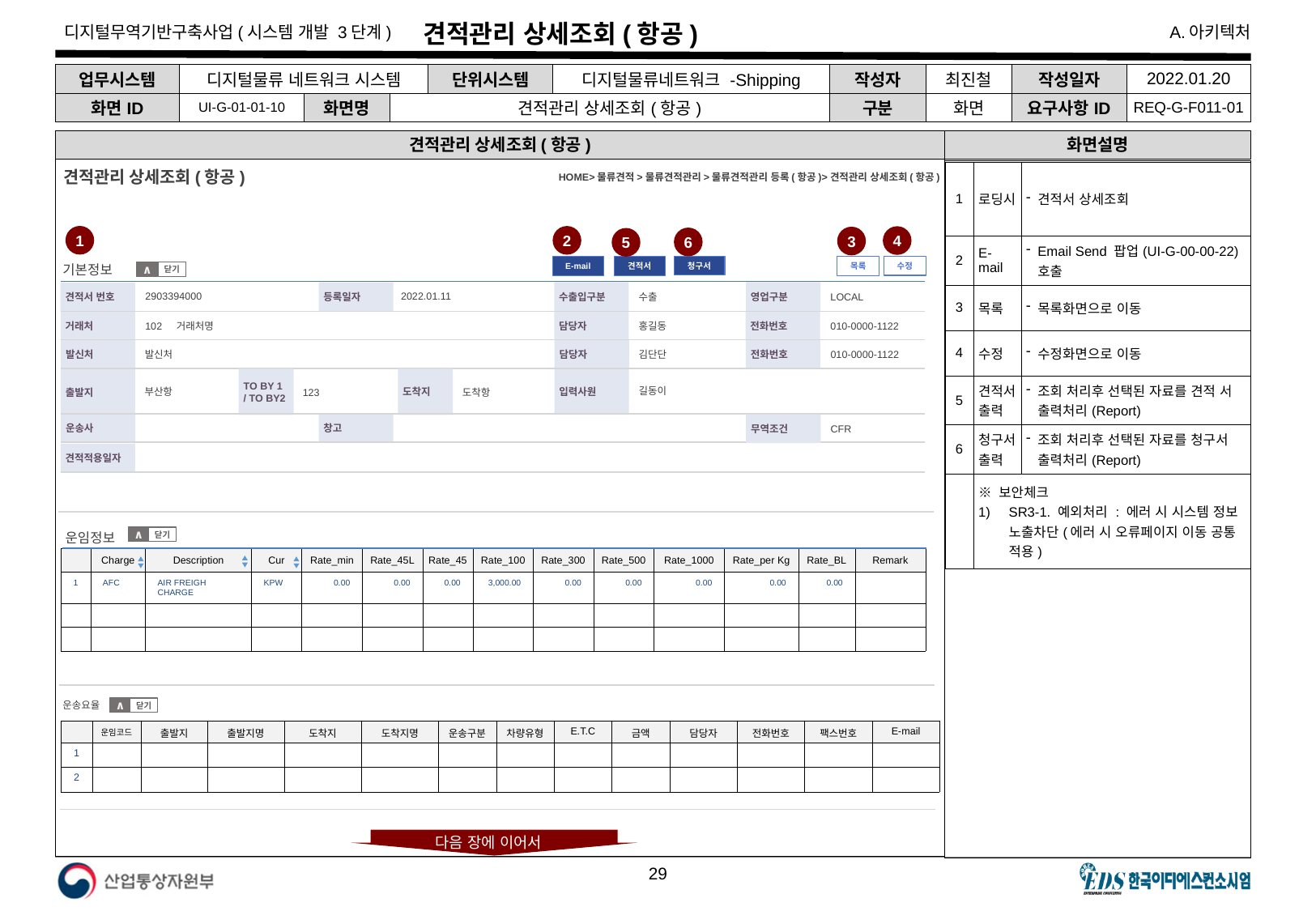

# 견적관리 상세조회(항공)
| 업무시스템 | 디지털물류 네트워크 시스템 |  |  | 단위시스템 | 디지털물류네트워크 -Shipping | 작성자 | 최진철 | 작성일자 | 2022.01.20 |
| --- | --- | --- | --- | --- | --- | --- | --- | --- | --- |
| 화면ID | UI-G-01-01-10 | 화면명 | 견적관리 상세조회(항공) |  |  | 구분 | 화면 | 요구사항ID | REQ-G-F011-01 |
견적관리 상세조회(항공)
화면설명

견적관리 상세조회(항공)
HOME>물류견적>물류견적관리>물류견적관리 등록(항공)>견적관리 상세조회(항공)

| 1 | 로딩시 | 견적서 상세조회 |
| --- | --- | --- |
| 2 | E-mail | Email Send 팝업(UI-G-00-00-22) 호출 |
| 3 | 목록 | 목록화면으로 이동 |
| 4 | 수정 | 수정화면으로 이동 |
| 5 | 견적서 출력 | 조회 처리후 선택된 자료를 견적 서 출력처리(Report) |
| 6 | 청구서 출력 | 조회 처리후 선택된 자료를 청구서 출력처리(Report) |
|  | ※ 보안체크 SR3-1. 예외처리 : 에러 시 시스템 정보 노출차단(에러 시 오류페이지 이동 공통 적용) |  |
1
2
4
3
6
5
청구서
수정
목록
E-mail
견적서
기본정보
닫기
∧
영업구분
수출입구분
등록일자
견적서 번호
2903394000
2022.01.11
LOCAL
수출
담당자
거래처
전화번호
010-0000-1122
거래처명
102
홍길동
전화번호
담당자
발신처
010-0000-1122
발신처
김단단
입력사원
TO BY 1
/ TO BY2
도착지
출발지
길동이
부산항
123
도착항
운송사
창고
무역조건
CFR
견적적용일자
닫기
∧
운임정보
|  | Charge | Description | Cur | Rate\_min | Rate\_45L | Rate\_45 | Rate\_100 | Rate\_300 | Rate\_500 | Rate\_1000 | Rate\_per Kg | Rate\_BL | Remark |
| --- | --- | --- | --- | --- | --- | --- | --- | --- | --- | --- | --- | --- | --- |
| 1 | AFC | AIR FREIGH CHARGE | KPW | 0.00 | 0.00 | 0.00 | 3,000.00 | 0.00 | 0.00 | 0.00 | 0.00 | 0.00 |  |
|  |  |  |  |  |  |  |  |  |  |  |  |  |  |
|  |  |  |  |  |  |  |  |  |  |  |  |  |  |

운송요율
닫기
∧
|  | 운임코드 | 출발지 | 출발지명 | 도착지 | 도착지명 | 운송구분 | 차량유형 | E.T.C | 금액 | 담당자 | 전화번호 | 팩스번호 | E-mail |
| --- | --- | --- | --- | --- | --- | --- | --- | --- | --- | --- | --- | --- | --- |
| 1 |  |  |  |  |  |  |  |  |  |  |  |  |  |
| 2 |  |  |  |  |  |  |  |  |  |  |  |  |  |
다음 장에 이어서